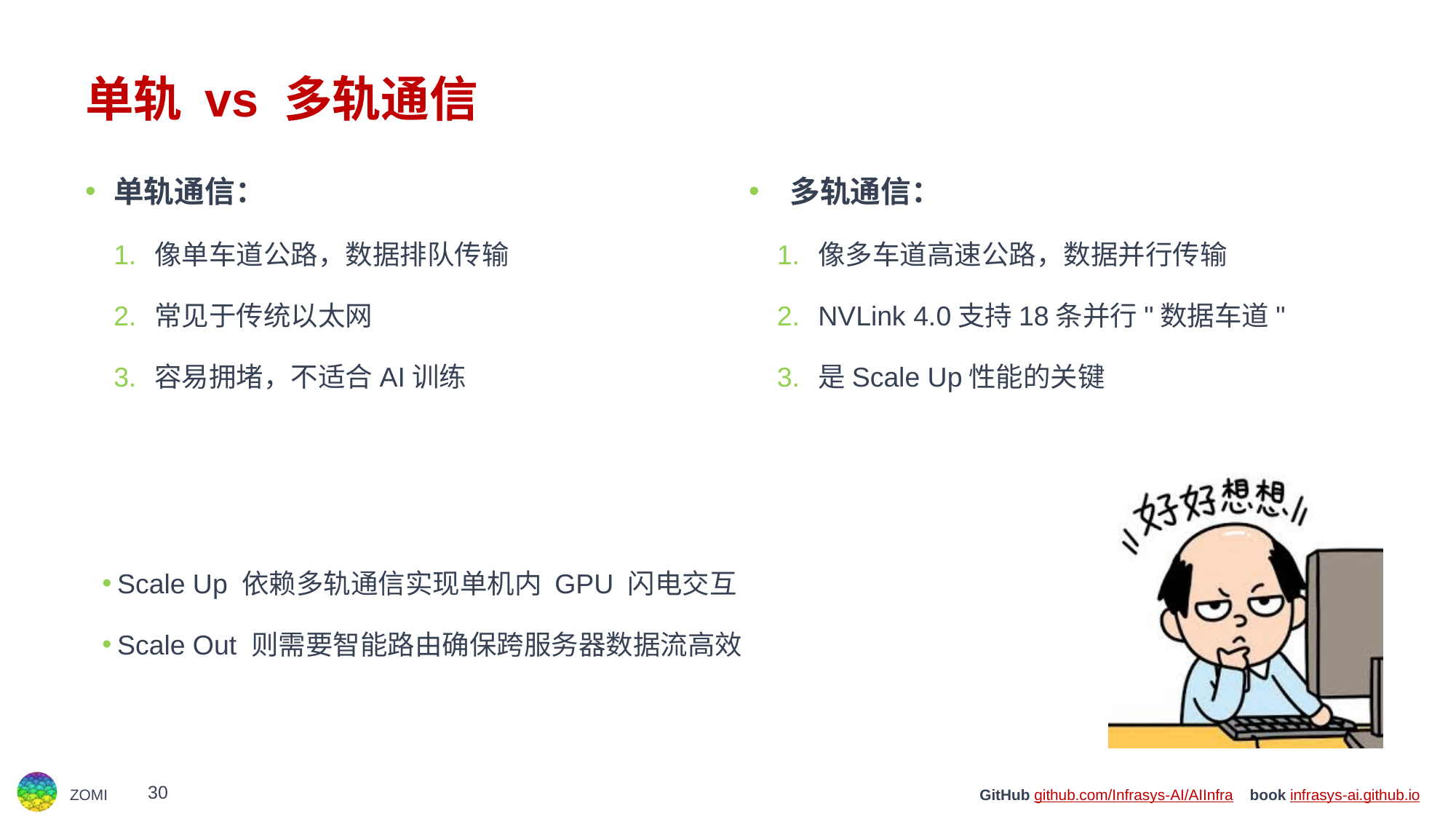

# 单轨 vs 多轨通信
单轨通信：
像单车道公路，数据排队传输
常见于传统以太网
容易拥堵，不适合AI训练

多轨通信：
像多车道高速公路，数据并行传输
NVLink 4.0支持18条并行"数据车道"
是Scale Up性能的关键
Scale Up 依赖多轨通信实现单机内 GPU 闪电交互
Scale Out 则需要智能路由确保跨服务器数据流高效